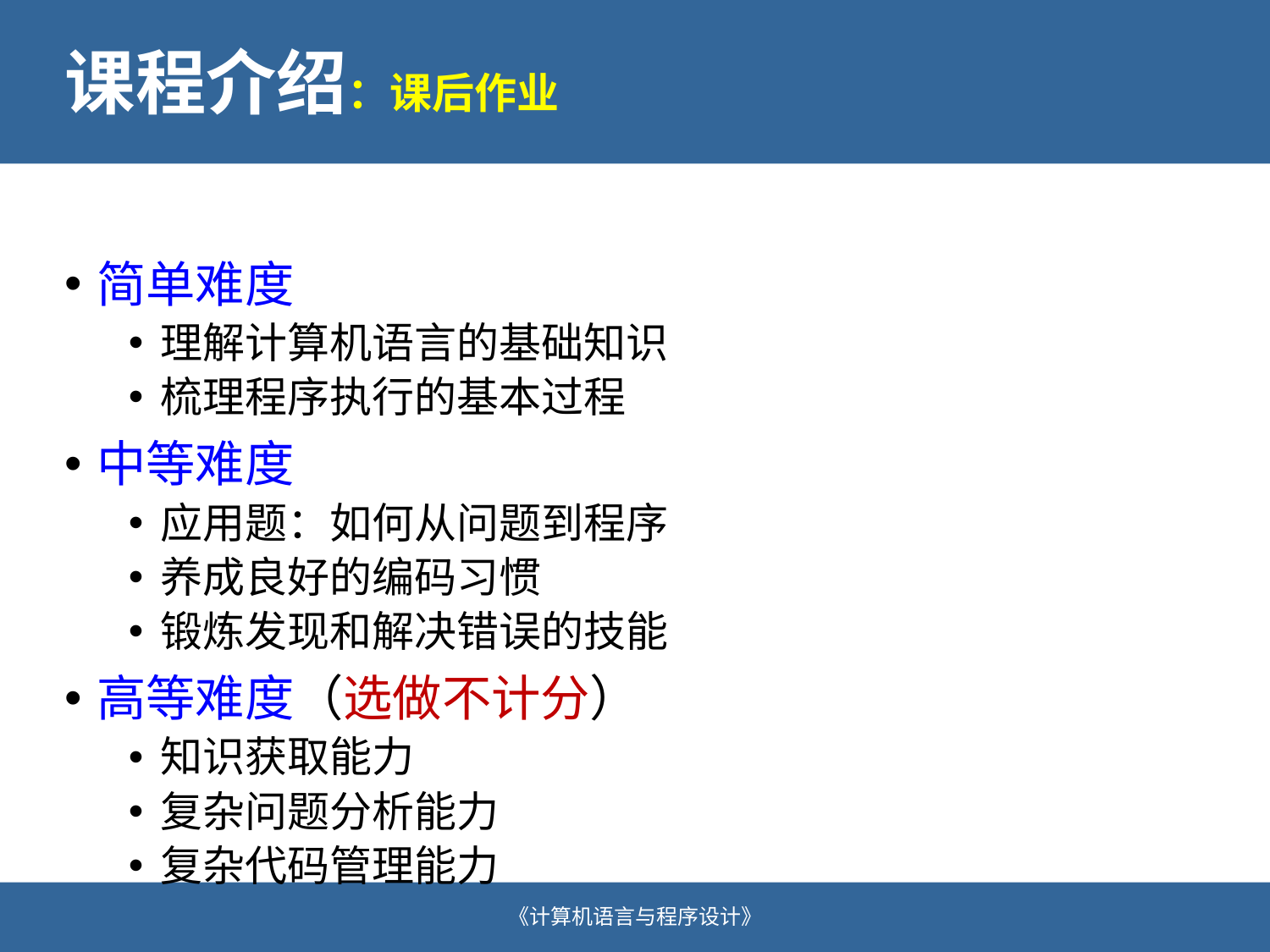

# 课程介绍：课后作业
简单难度
理解计算机语言的基础知识
梳理程序执行的基本过程
中等难度
应用题：如何从问题到程序
养成良好的编码习惯
锻炼发现和解决错误的技能
高等难度（选做不计分）
知识获取能力
复杂问题分析能力
复杂代码管理能力

《计算机语言与程序设计》
10